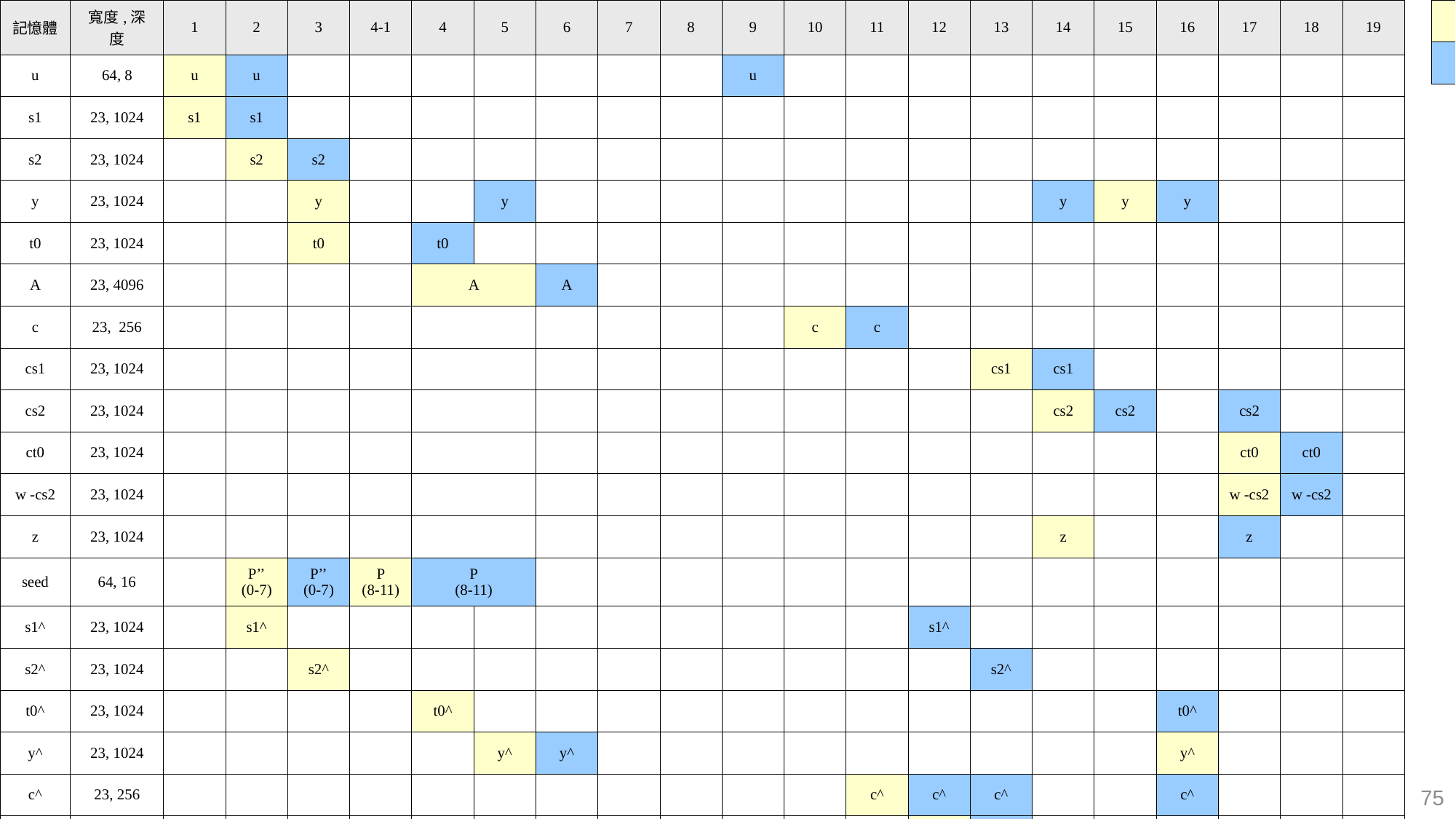

| 記憶體 | 寬度,深度 | 1 | 2 | 3 | 4-1 | 4 | 5 | 6 | 7 | 8 | 9 | 10 | 11 | 12 | 13 | 14 | 15 | 16 | 17 | 18 | 19 |
| --- | --- | --- | --- | --- | --- | --- | --- | --- | --- | --- | --- | --- | --- | --- | --- | --- | --- | --- | --- | --- | --- |
| u | 64, 8 | u | u |  |  |  |  |  |  |  | u |  |  |  |  |  |  |  |  |  |  |
| s1 | 23, 1024 | s1 | s1 |  |  |  |  |  |  |  |  |  |  |  |  |  |  |  |  |  |  |
| s2 | 23, 1024 |  | s2 | s2 |  |  |  |  |  |  |  |  |  |  |  |  |  |  |  |  |  |
| y | 23, 1024 |  |  | y |  |  | y |  |  |  |  |  |  |  |  | y | y | y |  |  |  |
| t0 | 23, 1024 |  |  | t0 |  | t0 |  |  |  |  |  |  |  |  |  |  |  |  |  |  |  |
| A | 23, 4096 |  |  |  |  | A |  | A |  |  |  |  |  |  |  |  |  |  |  |  |  |
| c | 23, 256 |  |  |  |  |  |  |  |  |  |  | c | c |  |  |  |  |  |  |  |  |
| cs1 | 23, 1024 |  |  |  |  |  |  |  |  |  |  |  |  |  | cs1 | cs1 |  |  |  |  |  |
| cs2 | 23, 1024 |  |  |  |  |  |  |  |  |  |  |  |  |  |  | cs2 | cs2 |  | cs2 |  |  |
| ct0 | 23, 1024 |  |  |  |  |  |  |  |  |  |  |  |  |  |  |  |  |  | ct0 | ct0 |  |
| w -cs2 | 23, 1024 |  |  |  |  |  |  |  |  |  |  |  |  |  |  |  |  |  | w -cs2 | w -cs2 |  |
| z | 23, 1024 |  |  |  |  |  |  |  |  |  |  |  |  |  |  | z |  |  | z |  |  |
| seed | 64, 16 |  | P’’ (0-7) | P’’ (0-7) | P (8-11) | P (8-11) |  |  |  |  |  |  |  |  |  |  |  |  |  |  |  |
| s1^ | 23, 1024 |  | s1^ |  |  |  |  |  |  |  |  |  |  | s1^ |  |  |  |  |  |  |  |
| s2^ | 23, 1024 |  |  | s2^ |  |  |  |  |  |  |  |  |  |  | s2^ |  |  |  |  |  |  |
| t0^ | 23, 1024 |  |  |  |  | t0^ |  |  |  |  |  |  |  |  |  |  |  | t0^ |  |  |  |
| y^ | 23, 1024 |  |  |  |  |  | y^ | y^ |  |  |  |  |  |  |  |  |  | y^ |  |  |  |
| c^ | 23, 256 |  |  |  |  |  |  |  |  |  |  |  | c^ | c^ | c^ |  |  | c^ |  |  |  |
| cs1^ | 23, 1024 |  |  |  |  |  |  |  |  |  |  |  |  | cs1^ | cs1^ |  |  |  |  |  |  |
| cs2^ | 23, 1024 |  |  |  |  |  |  |  |  |  |  |  |  |  | cs2^ | cs2^ |  |  |  |  |  |
| ct0^ | 23, 1024 |  |  |  |  |  |  |  |  |  |  |  |  |  |  |  |  | ct0^ | ct0^ |  |  |
| w | 23, 1024 |  |  |  |  |  |  |  | w | w |  |  |  |  |  |  | w |  | w |  |  |
| w^ | 23, 1024 |  |  |  |  |  |  | w^ | w^ |  |  |  |  |  |  |  |  |  |  |  |  |
| w1\_ pack | 64, 96 |  |  |  |  |  |  |  |  | w1\_ pack | w1\_ pack |  |  |  |  |  |  |  |  |  |  |
| c\_tilde | 64, 4 |  |  |  |  |  |  |  |  |  | c~ | c~ |  |  |  |  |  |  |  |  |  |
|  | 資料存入 |
| --- | --- |
|  | 資料送出 |
75